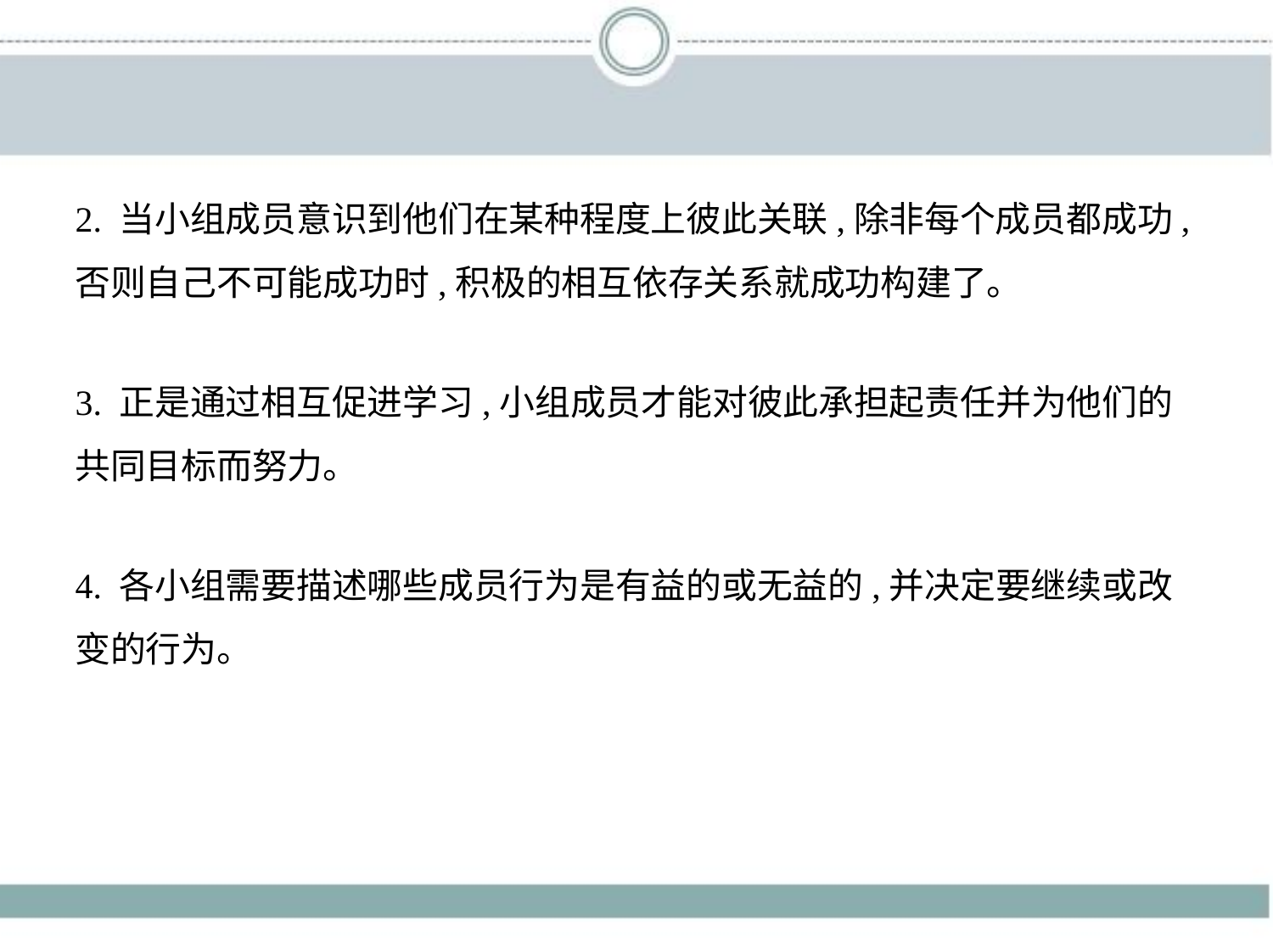

2. 当小组成员意识到他们在某种程度上彼此关联,除非每个成员都成功,
否则自己不可能成功时,积极的相互依存关系就成功构建了。
3. 正是通过相互促进学习,小组成员才能对彼此承担起责任并为他们的
共同目标而努力。
4. 各小组需要描述哪些成员行为是有益的或无益的,并决定要继续或改
变的行为。